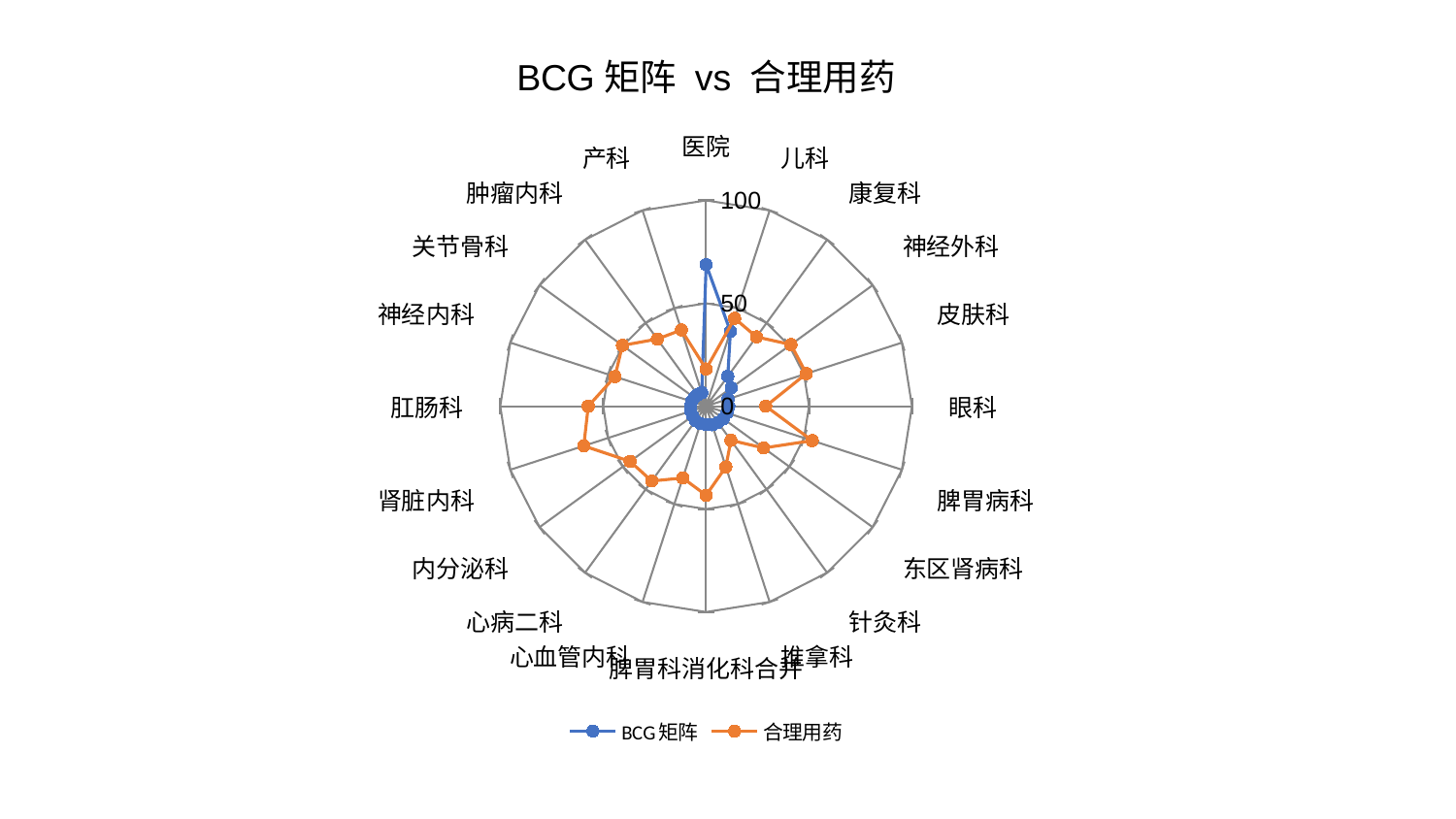

### Chart: BCG矩阵 vs 合理用药

| Category | BCG矩阵 | 合理用药 |
|---|---|---|
| 医院 | 68.7812224749006 | 18.082776761104874 |
| 儿科 | 38.2010952766688 | 44.88361639630603 |
| 康复科 | 17.943961882253827 | 41.624726745812275 |
| 神经外科 | 15.10363002862108 | 50.94964869969928 |
| 皮肤科 | 11.222353493553474 | 51.21602502031901 |
| 眼科 | 11.05108800318126 | 28.991867143736517 |
| 脾胃病科 | 10.648252202663619 | 54.190365686573855 |
| 东区肾病科 | 10.337133163918018 | 34.56881536812845 |
| 针灸科 | 9.74092467903186 | 20.513012460895954 |
| 推拿科 | 9.51352976626615 | 31.061050884805987 |
| 脾胃科消化科合并 | 8.888313474909719 | 43.27550689672328 |
| 心血管内科 | 8.849112645624947 | 36.70161818005861 |
| 心病二科 | 8.762477100294253 | 44.94412481754151 |
| 内分泌科 | 8.062639965557949 | 45.65751746174488 |
| 肾脏内科 | 7.821491425863195 | 62.48945069631917 |
| 肛肠科 | 7.562702266907679 | 57.26209932739439 |
| 神经内科 | 7.51412185612882 | 46.550051815364455 |
| 关节骨科 | 7.1619004933119985 | 50.25735029138556 |
| 肿瘤内科 | 6.891810940235967 | 40.32306986354153 |
| 产科 | 6.859037002619723 | 38.956723422213344 |
81